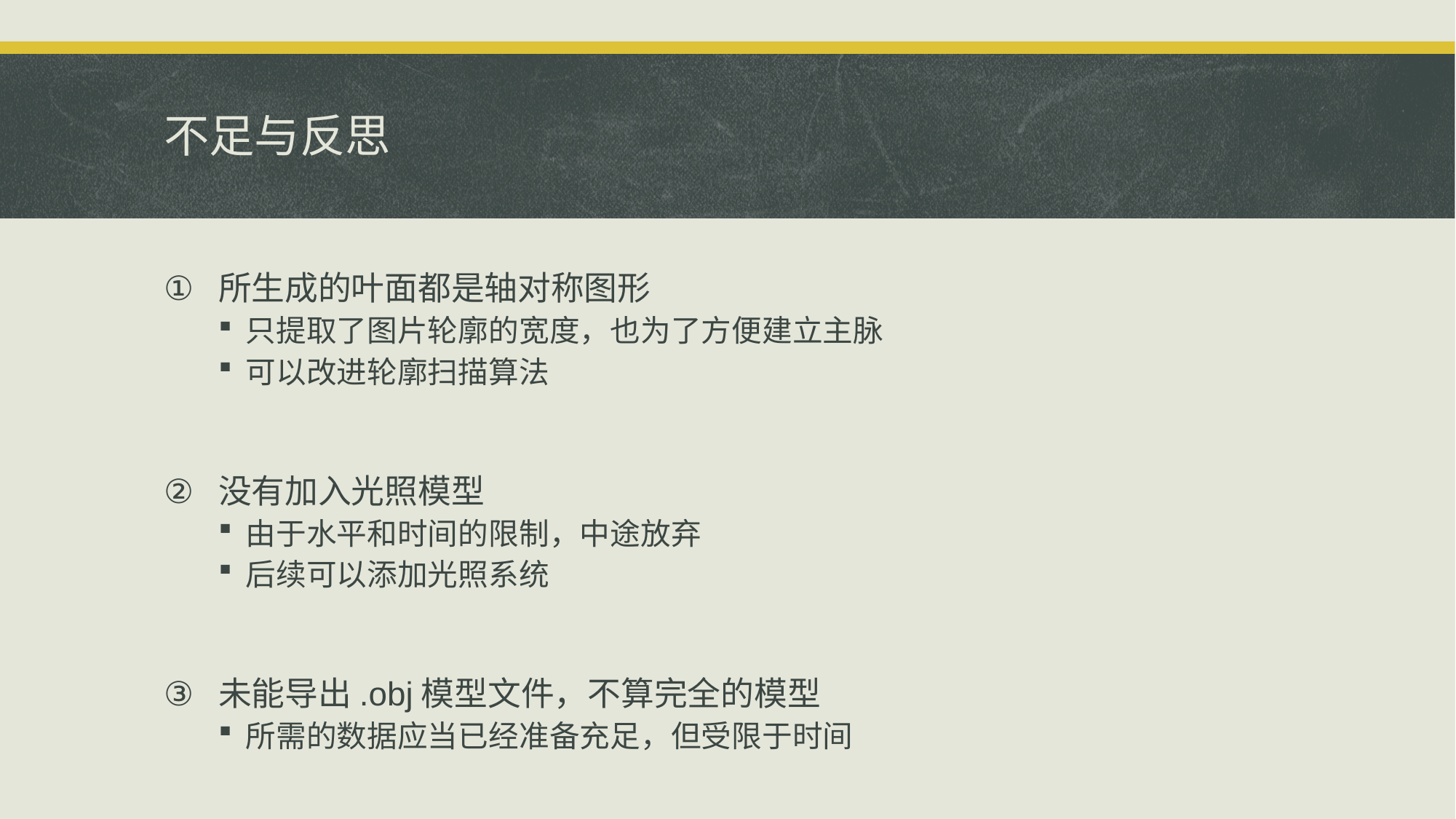

# 不足与反思
所生成的叶面都是轴对称图形
只提取了图片轮廓的宽度，也为了方便建立主脉
可以改进轮廓扫描算法

没有加入光照模型
由于水平和时间的限制，中途放弃
后续可以添加光照系统

未能导出.obj模型文件，不算完全的模型
所需的数据应当已经准备充足，但受限于时间